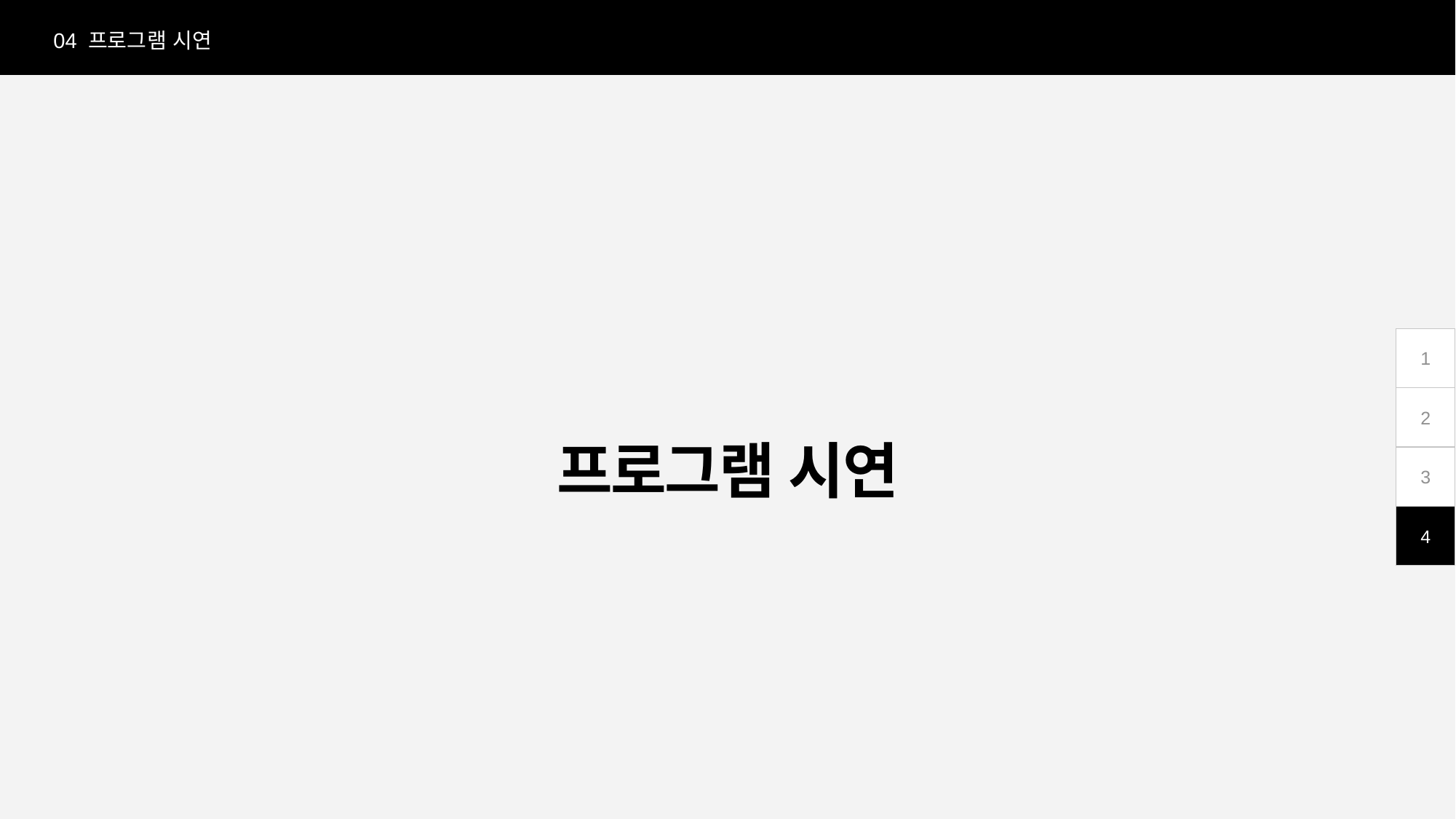

04 프로그램 시연
1
2
프로그램 시연
3
4